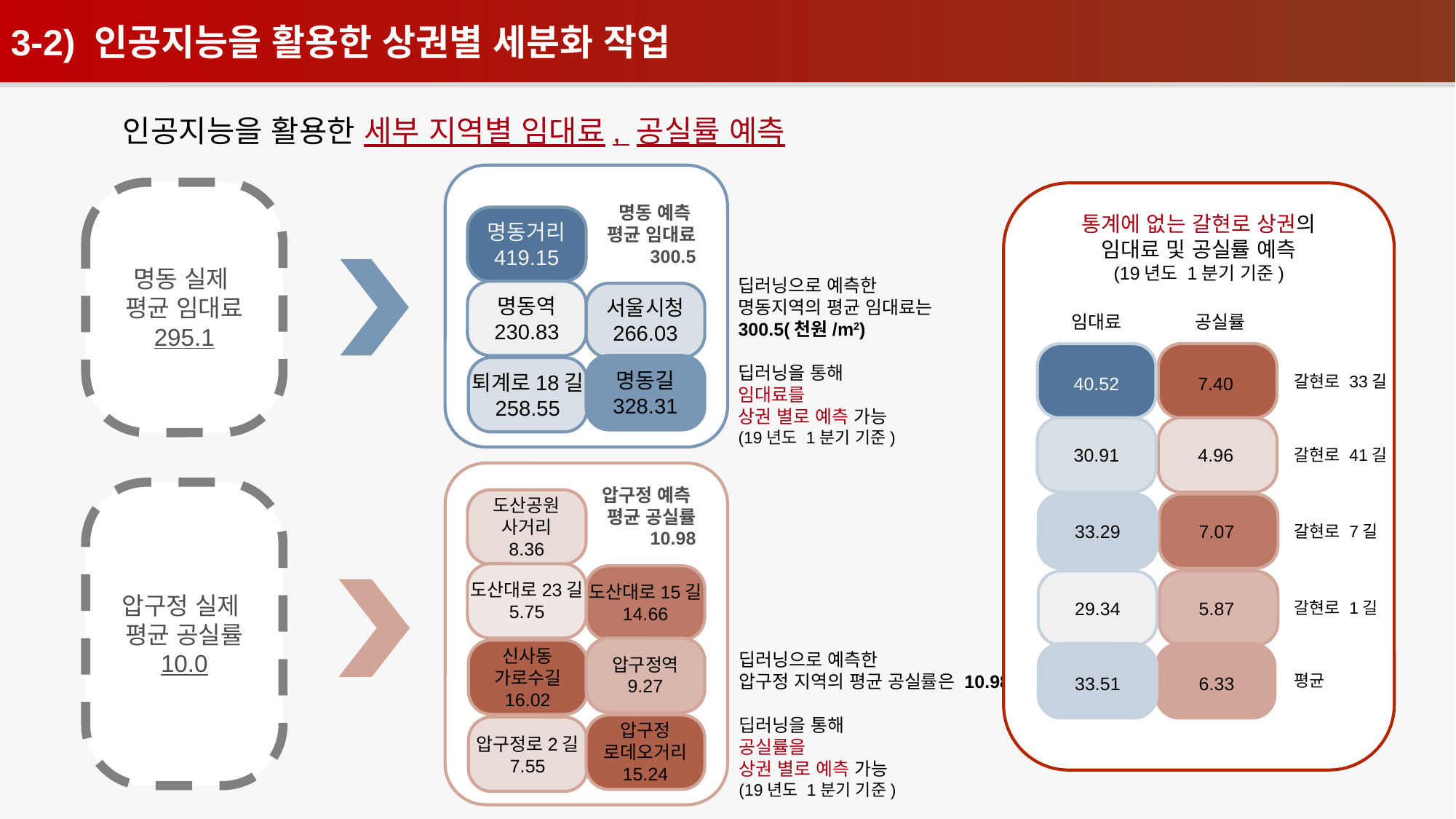

3-2) 인공지능을 활용한 상권별 세분화 작업
인공지능을 활용한 세부 지역별 임대료, 공실률 예측

명동 실제
평균 임대료
295.1

압구정 실제
평균 공실률
10.0

명동 예측
평균 임대료
300.5

명동거리
419.15

명동역
230.83

서울시청
266.03

명동길
328.31

퇴계로18길
258.55

딥러닝으로 예측한
명동지역의 평균 임대료는 300.5(천원/m2)

딥러닝을 통해
임대료를
상권 별로 예측 가능
(19년도 1분기 기준)

압구정 예측
평균 공실률
10.98
도산공원
사거리
8.36

도산대로23길
5.75

도산대로15길
14.66

압구정역
9.27
신사동
가로수길
16.02

압구정
로데오거리
15.24

압구정로2길
7.55

딥러닝으로 예측한
압구정 지역의 평균 공실률은 10.98%

딥러닝을 통해
공실률을
상권 별로 예측 가능
(19년도 1분기 기준)

통계에 없는 갈현로 상권의
임대료 및 공실률 예측
(19년도 1분기 기준)

임대료
공실률

갈현로 33길
40.52
7.40

30.91
4.96
갈현로 41길

33.29
7.07
갈현로 7길

29.34
5.87
갈현로 1길

평균
33.51
6.33